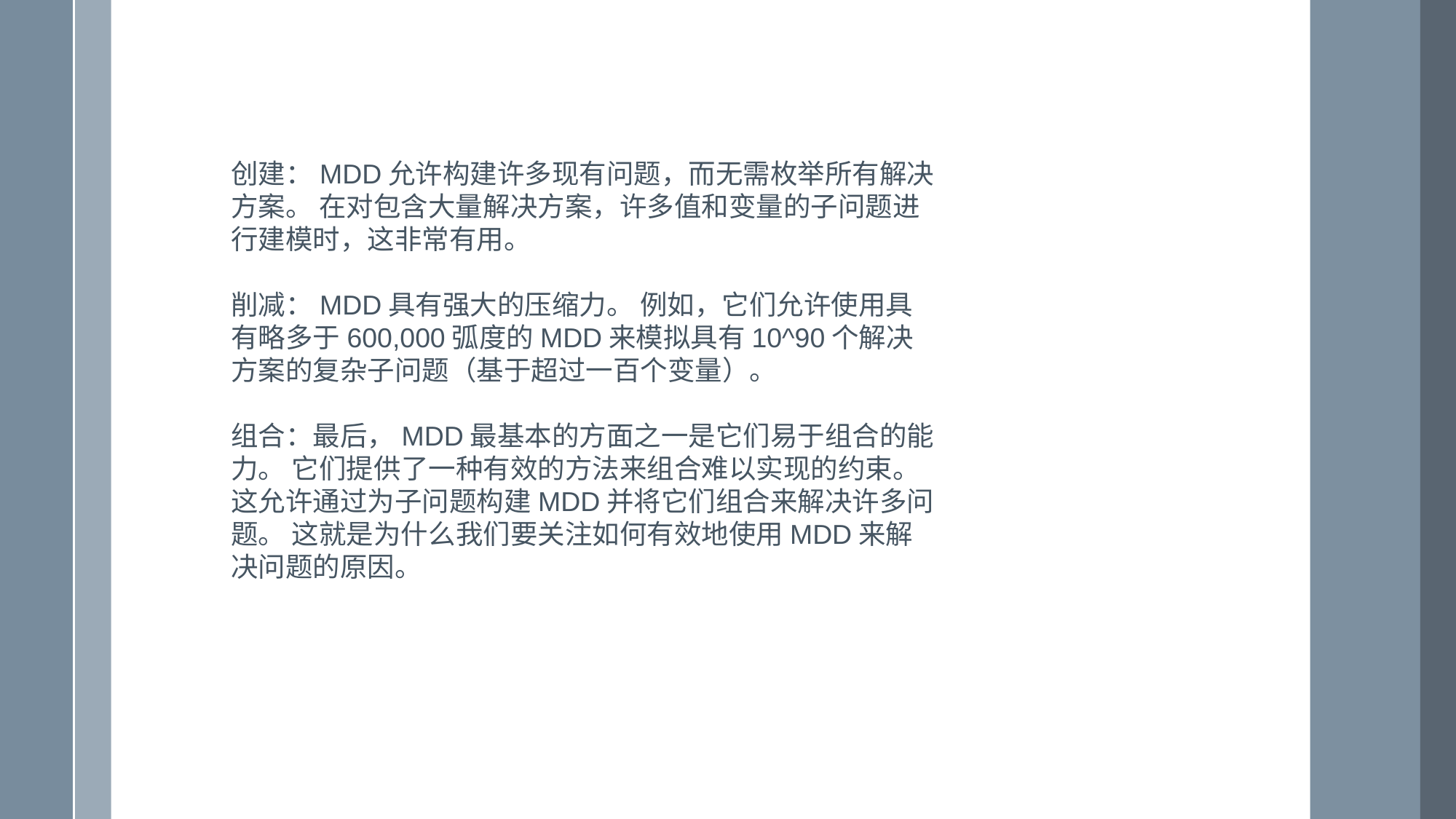

创建：MDD允许构建许多现有问题，而无需枚举所有解决方案。 在对包含大量解决方案，许多值和变量的子问题进行建模时，这非常有用。

削减：MDD具有强大的压缩力。 例如，它们允许使用具有略多于600,000弧度的MDD来模拟具有10^90个解决方案的复杂子问题（基于超过一百个变量）。

组合：最后，MDD最基本的方面之一是它们易于组合的能力。 它们提供了一种有效的方法来组合难以实现的约束。 这允许通过为子问题构建MDD并将它们组合来解决许多问题。 这就是为什么我们要关注如何有效地使用MDD来解决问题的原因。